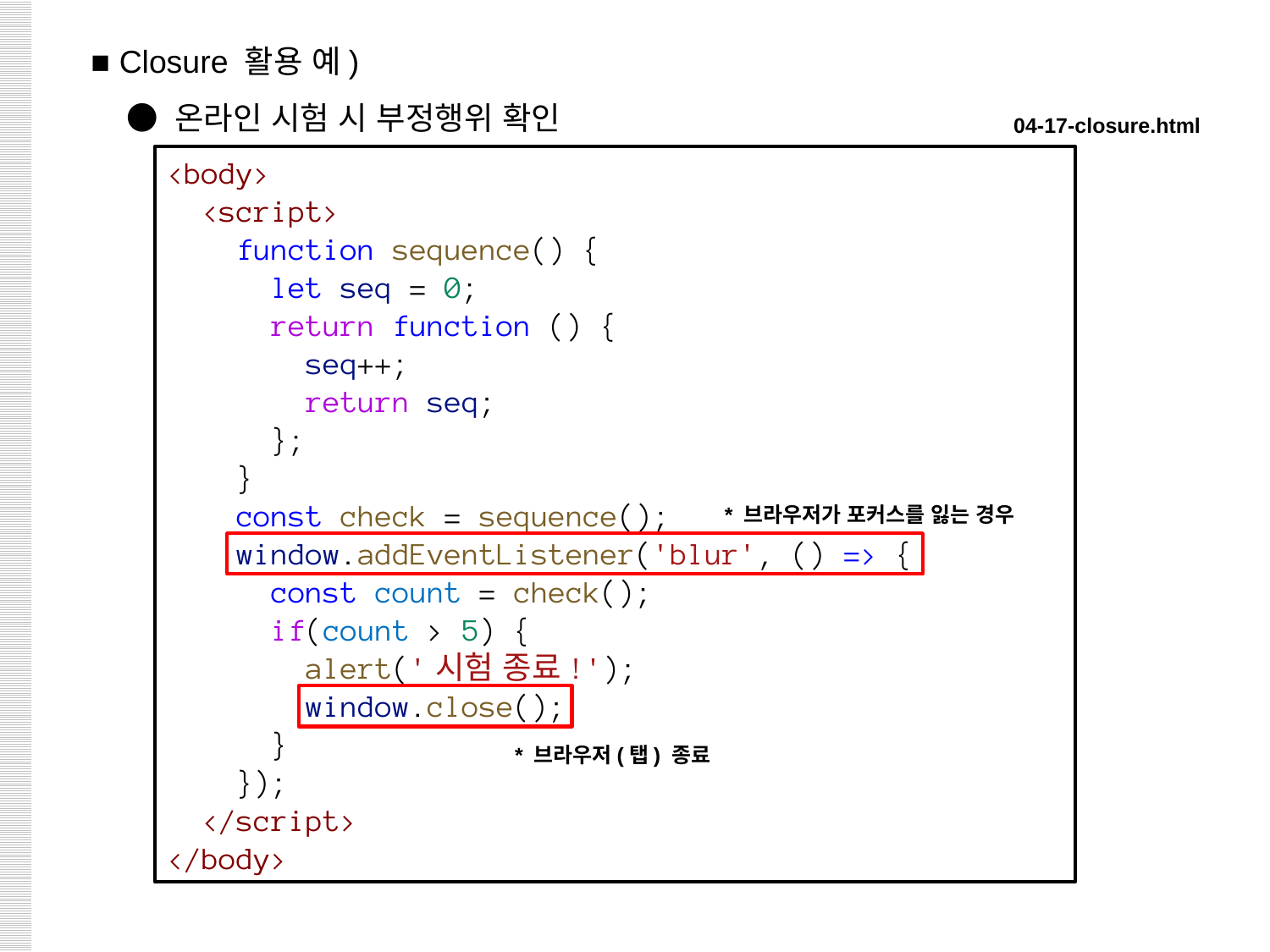

■ Closure 활용 예)
    ● 온라인 시험 시 부정행위 확인
04-17-closure.html
<body>
  <script>
    function sequence() {
      let seq = 0;
      return function () {
        seq++;
        return seq;
      };
    }
    const check = sequence();
    window.addEventListener('blur', () => {
      const count = check();
      if(count > 5) {
        alert('시험 종료!');
        window.close();
      }
    });
  </script>
</body>
* 브라우저가 포커스를 잃는 경우

* 브라우저(탭) 종료